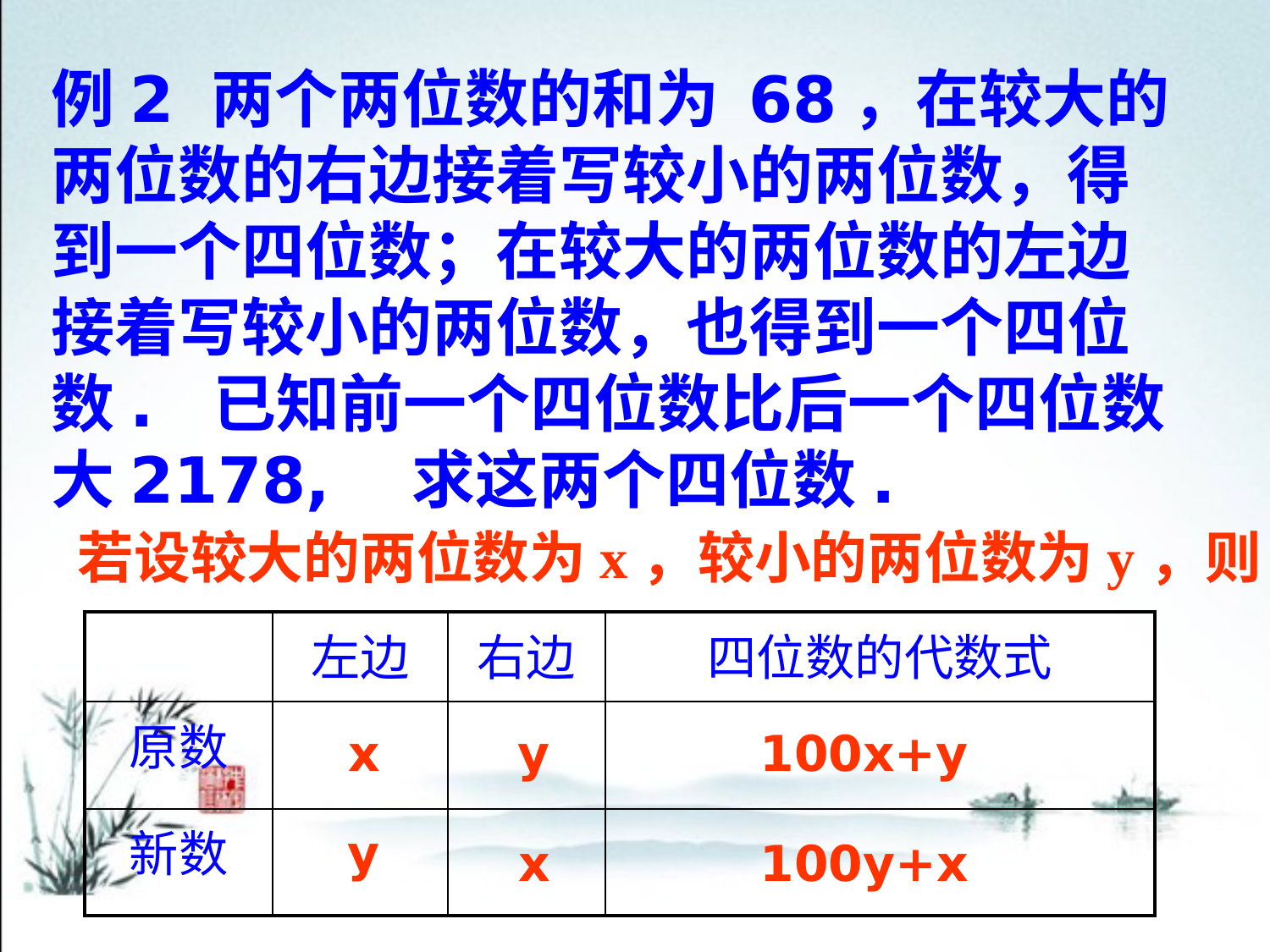

例2 两个两位数的和为 68，在较大的
两位数的右边接着写较小的两位数，得
到一个四位数；在较大的两位数的左边
接着写较小的两位数，也得到一个四位
数.  已知前一个四位数比后一个四位数
大2178,   求这两个四位数.
若设较大的两位数为x，较小的两位数为y，则
|  | 左边 | 右边 | 四位数的代数式 |
| --- | --- | --- | --- |
| 原数 |  |  |  |
| 新数 |  |  |  |
x
y
100x+y
y
x
100y+x